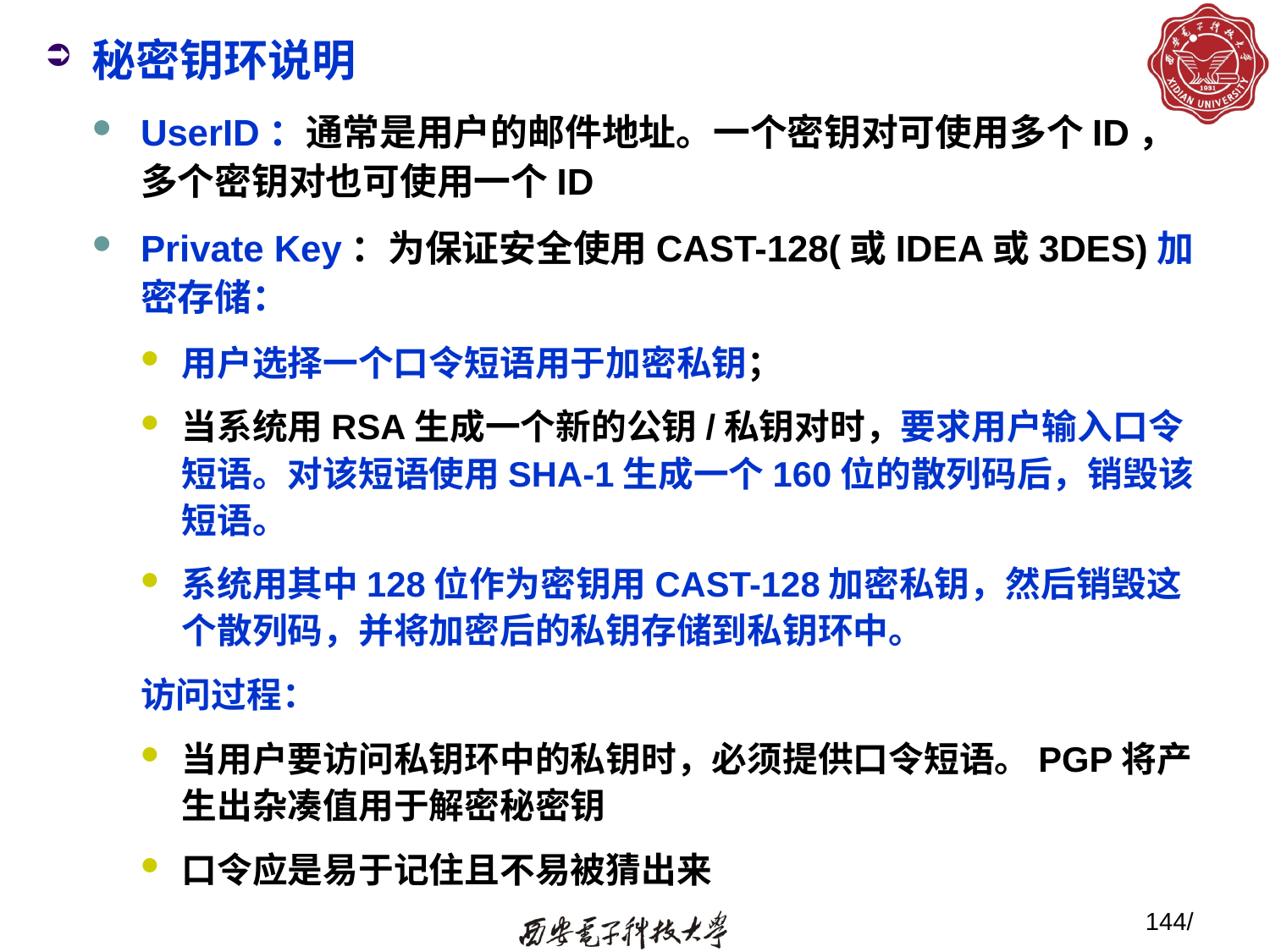

秘密钥环说明
UserID：通常是用户的邮件地址。一个密钥对可使用多个ID，多个密钥对也可使用一个ID
Private Key：为保证安全使用CAST-128(或IDEA或3DES)加密存储：
用户选择一个口令短语用于加密私钥；
当系统用RSA生成一个新的公钥/私钥对时，要求用户输入口令短语。对该短语使用SHA-1生成一个160位的散列码后，销毁该短语。
系统用其中128位作为密钥用CAST-128加密私钥，然后销毁这个散列码，并将加密后的私钥存储到私钥环中。
访问过程：
当用户要访问私钥环中的私钥时，必须提供口令短语。PGP将产生出杂凑值用于解密秘密钥
口令应是易于记住且不易被猜出来
144/